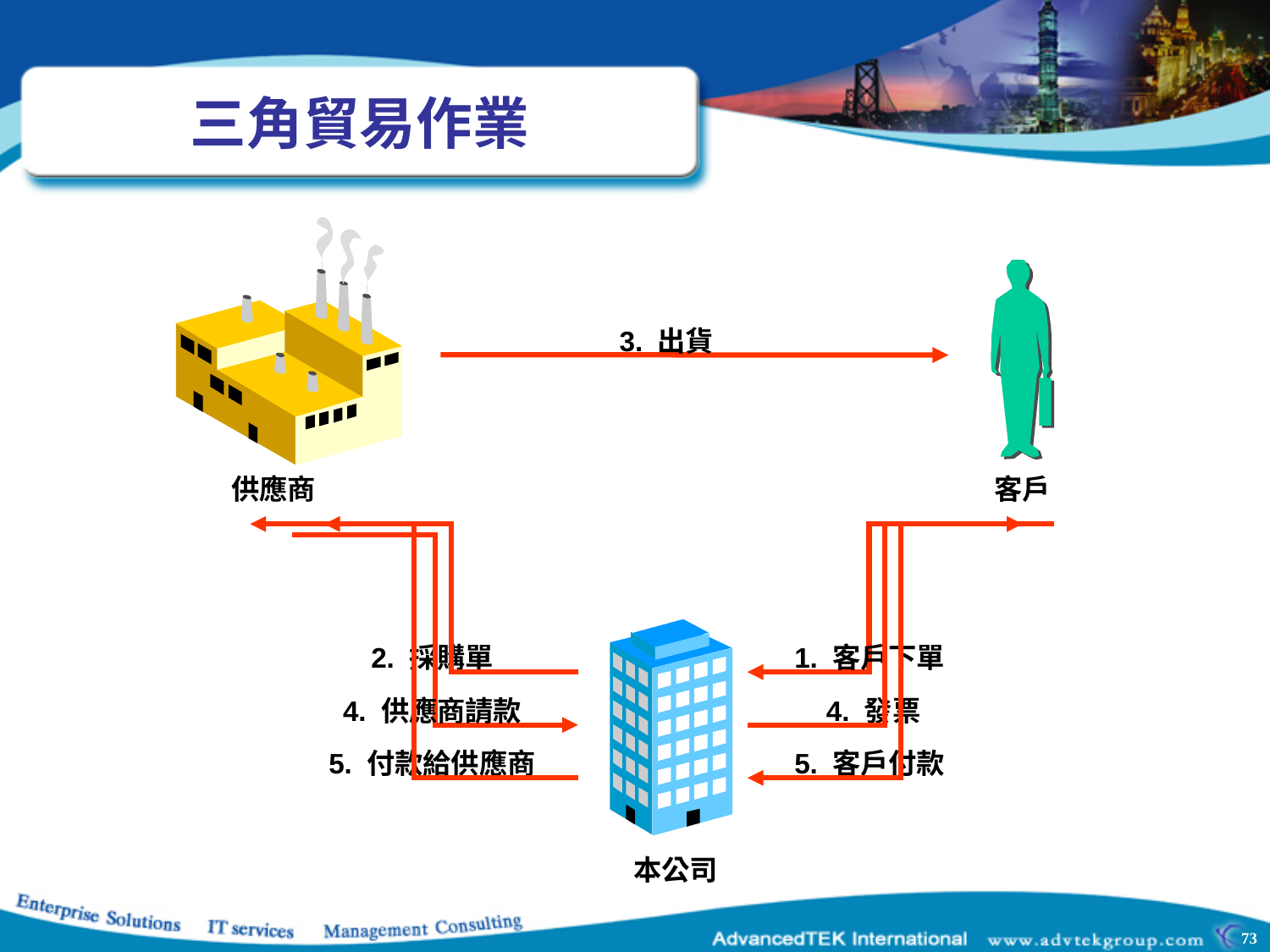

# 三角貿易作業

3. 出貨
供應商
客戶

2. 採購單
1. 客戶下單
4. 供應商請款
4. 發票
5. 付款給供應商
5. 客戶付款
本公司
73